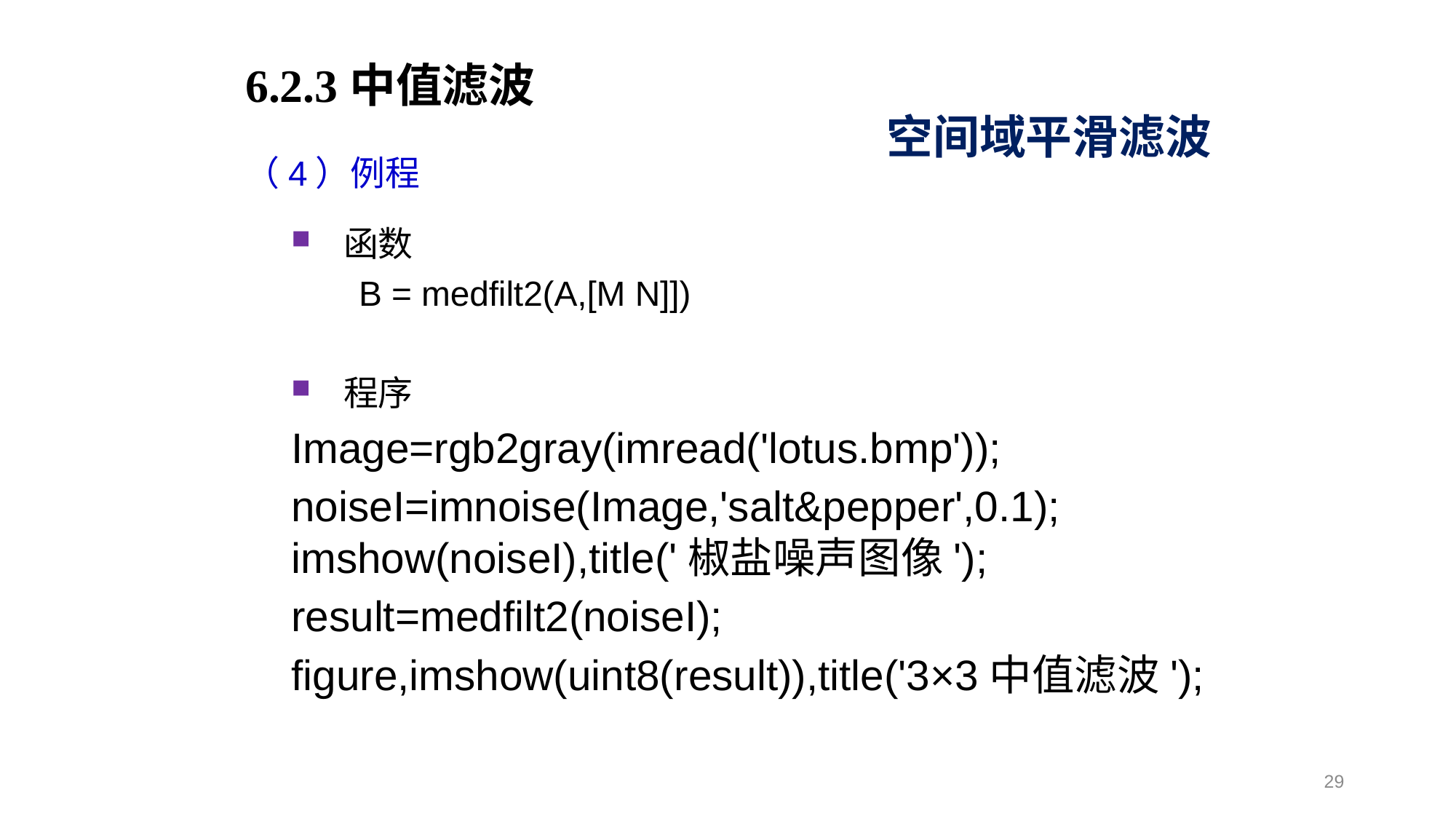

6.2.3中值滤波
空间域平滑滤波
（4）例程
函数
       B = medfilt2(A,[M N]])
程序
Image=rgb2gray(imread('lotus.bmp'));
noiseI=imnoise(Image,'salt&pepper',0.1); imshow(noiseI),title('椒盐噪声图像');
result=medfilt2(noiseI);
figure,imshow(uint8(result)),title('3×3中值滤波');
29